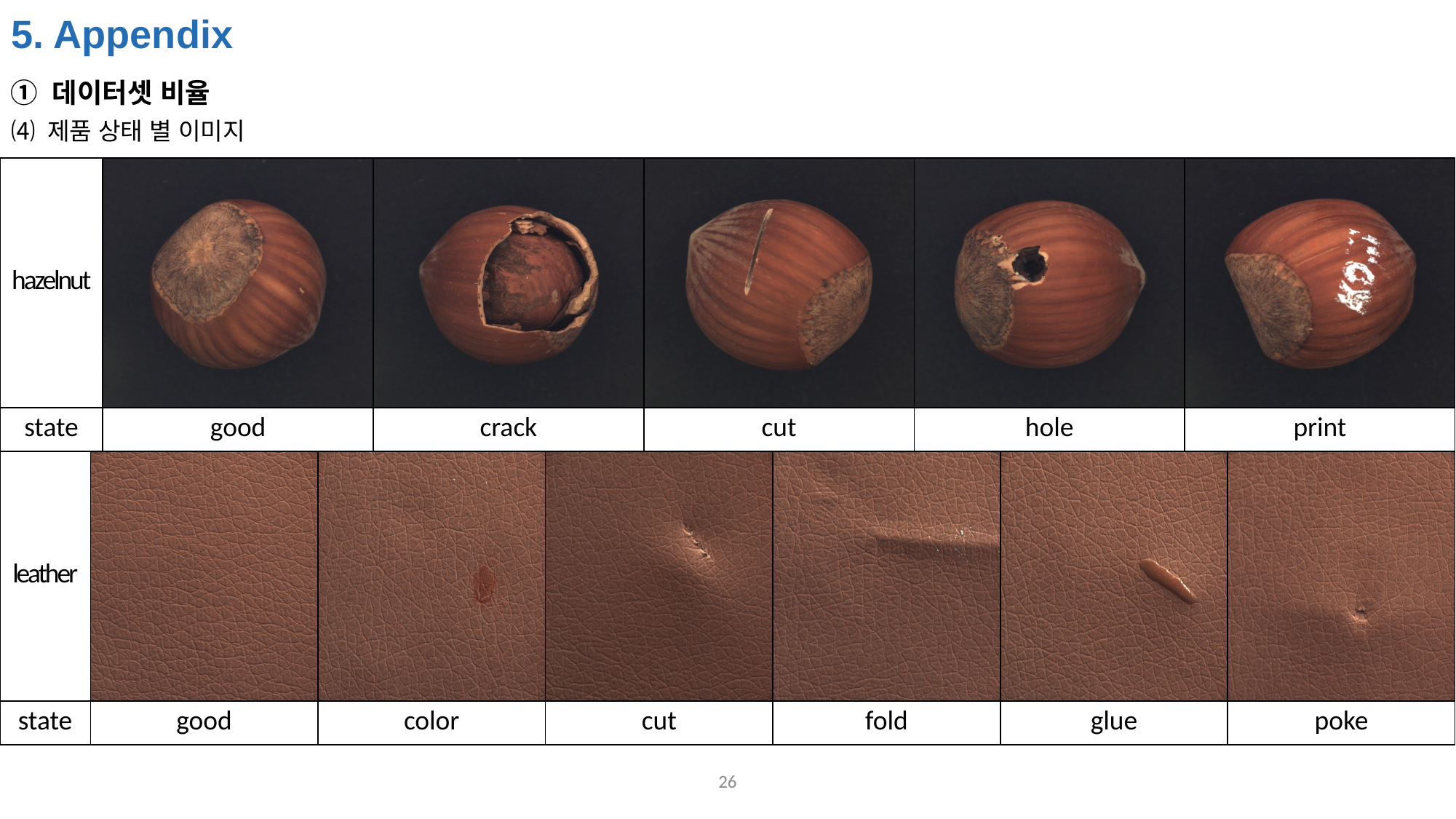

# 5. Appendix
① 데이터셋 비율
⑷ 제품 상태 별 이미지
| hazelnut |  |  |  |  |  |
| --- | --- | --- | --- | --- | --- |
| state | good | crack | cut | hole | print |
| leather |  |  |  |  |  |  |
| --- | --- | --- | --- | --- | --- | --- |
| state | good | color | cut | fold | glue | poke |
26